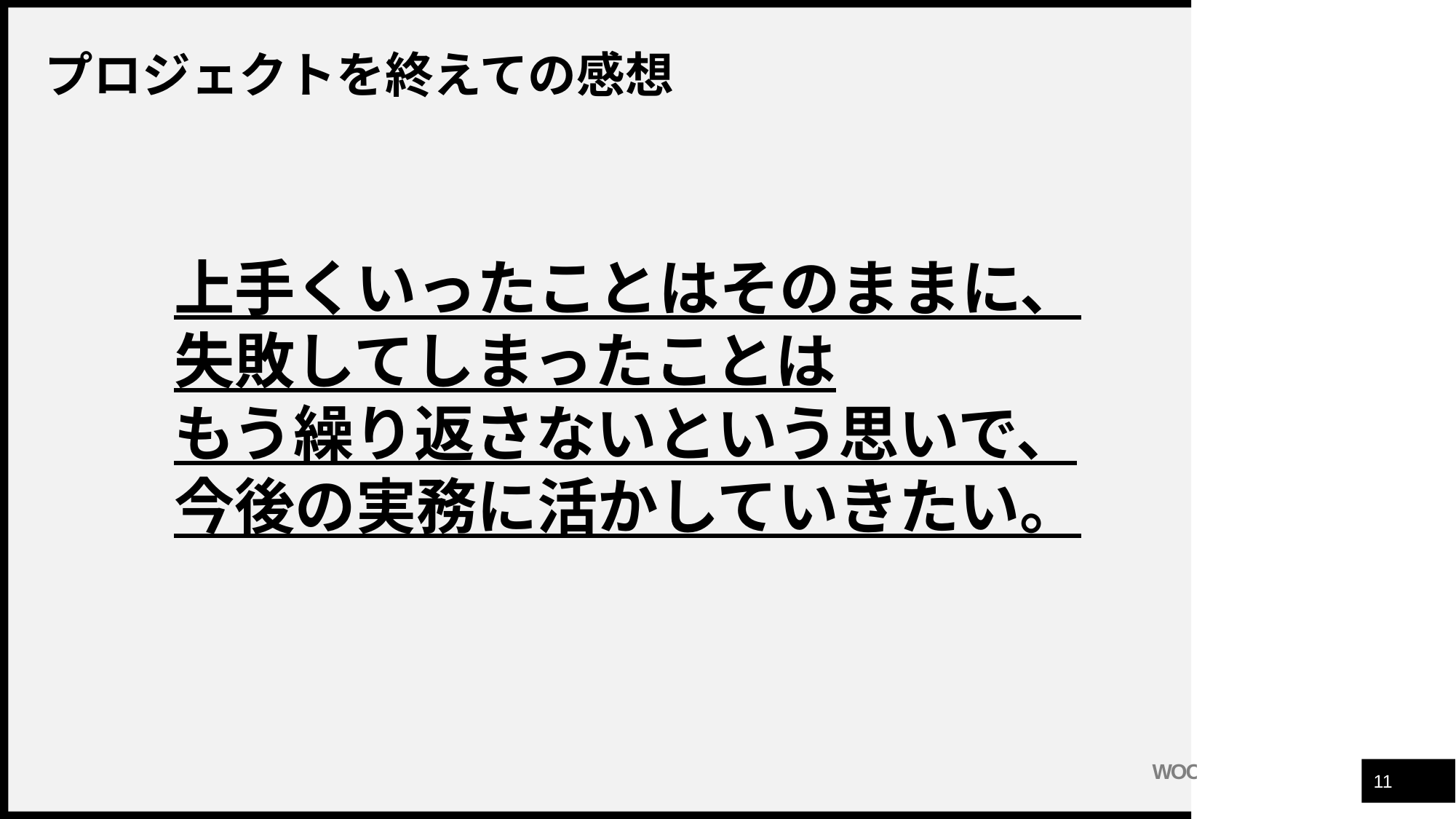

プロジェクトを終えての感想
上手くいったことはそのままに、
失敗してしまったことは
もう繰り返さないという思いで、
今後の実務に活かしていきたい。

11